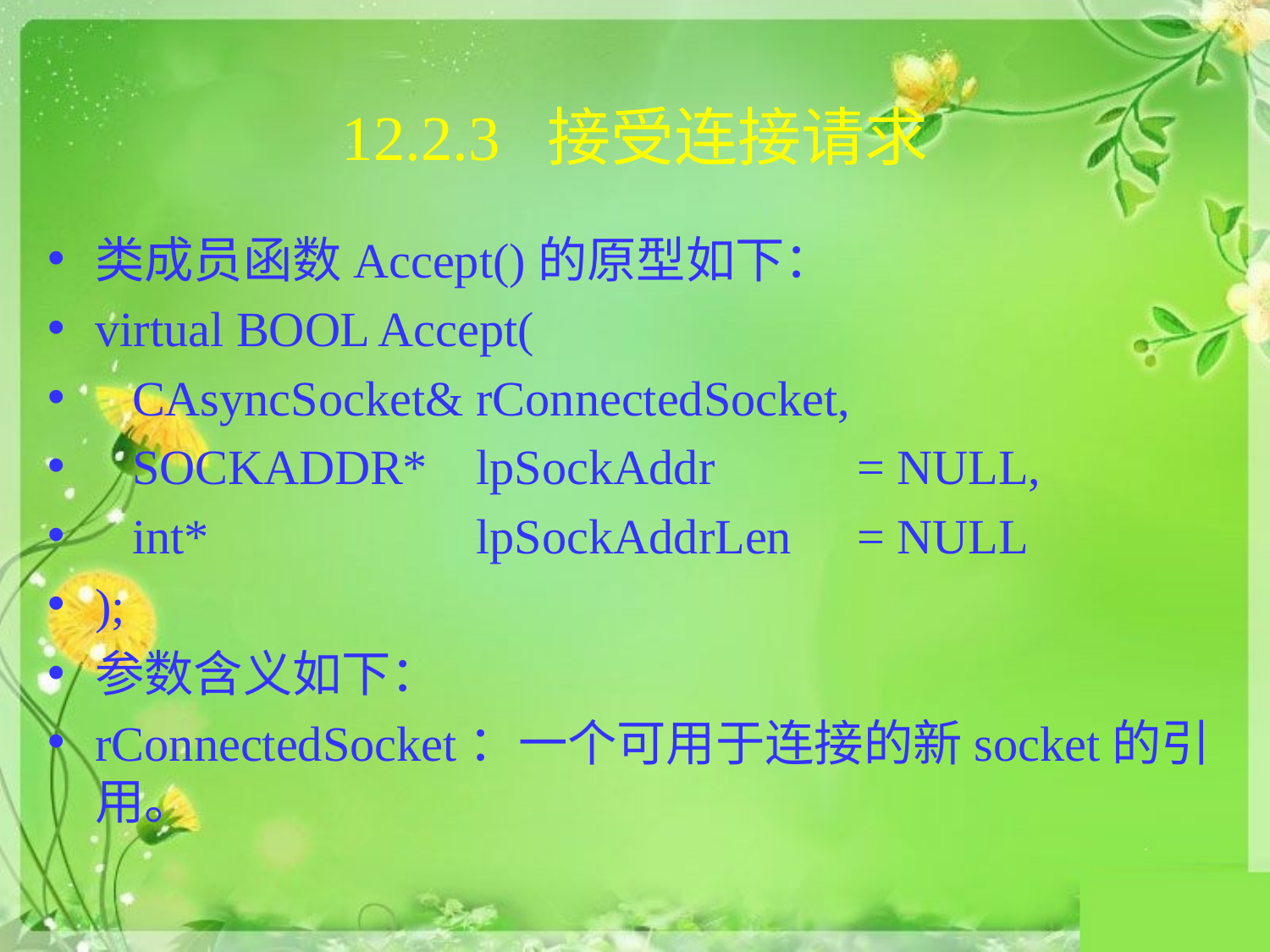

# 12.2.3  接受连接请求
类成员函数Accept()的原型如下：
virtual BOOL Accept(
   CAsyncSocket& 	rConnectedSocket,
   SOCKADDR* 	lpSockAddr 		= NULL,
   int* 			lpSockAddrLen 	= NULL
);
参数含义如下：
rConnectedSocket：一个可用于连接的新socket的引用。